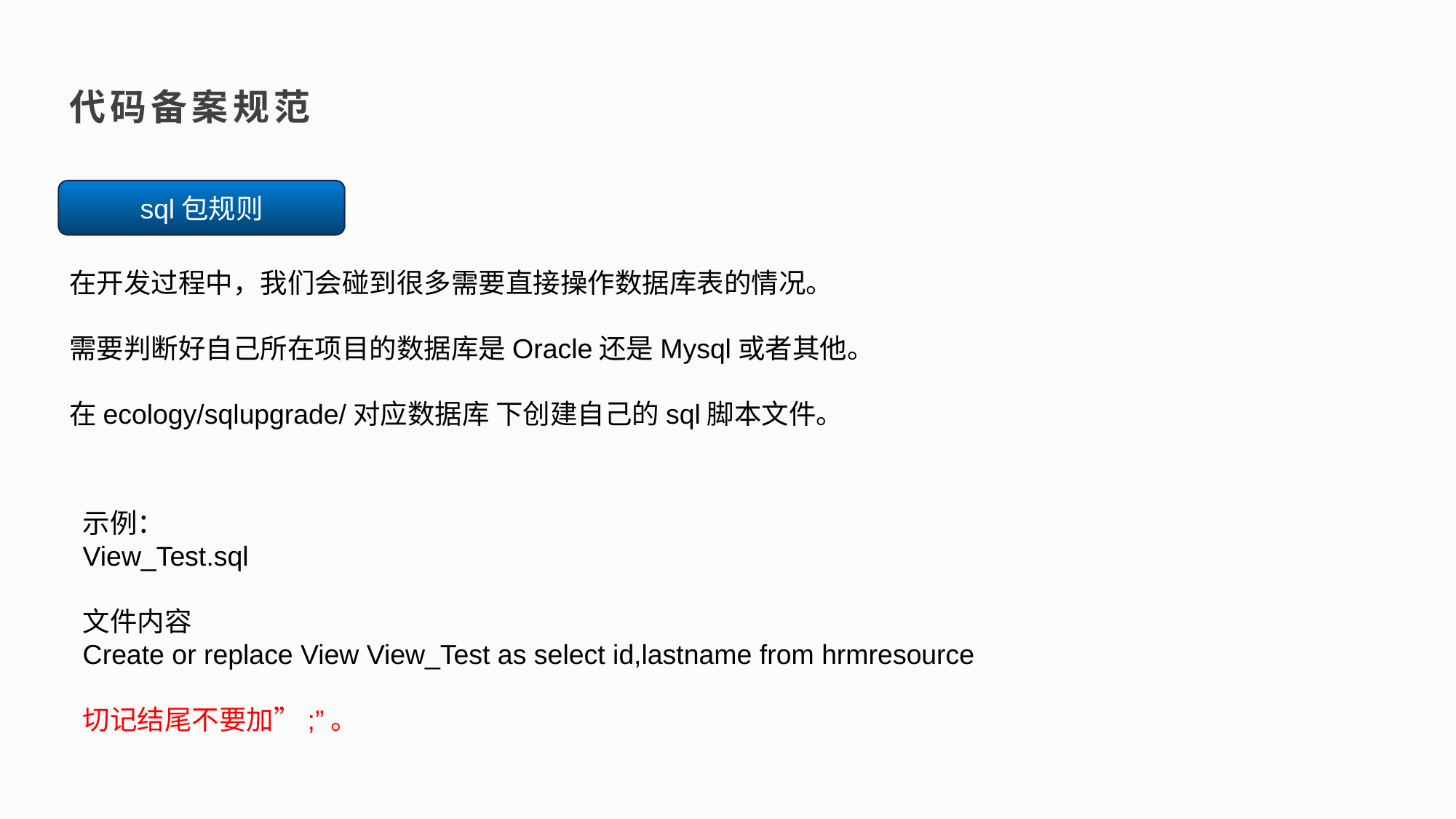

代码备案规范
sql包规则
在开发过程中，我们会碰到很多需要直接操作数据库表的情况。

需要判断好自己所在项目的数据库是Oracle还是Mysql或者其他。

在ecology/sqlupgrade/对应数据库 下创建自己的sql脚本文件。
示例：
View_Test.sql

文件内容
Create or replace View View_Test as select id,lastname from hrmresource

切记结尾不要加”;”。